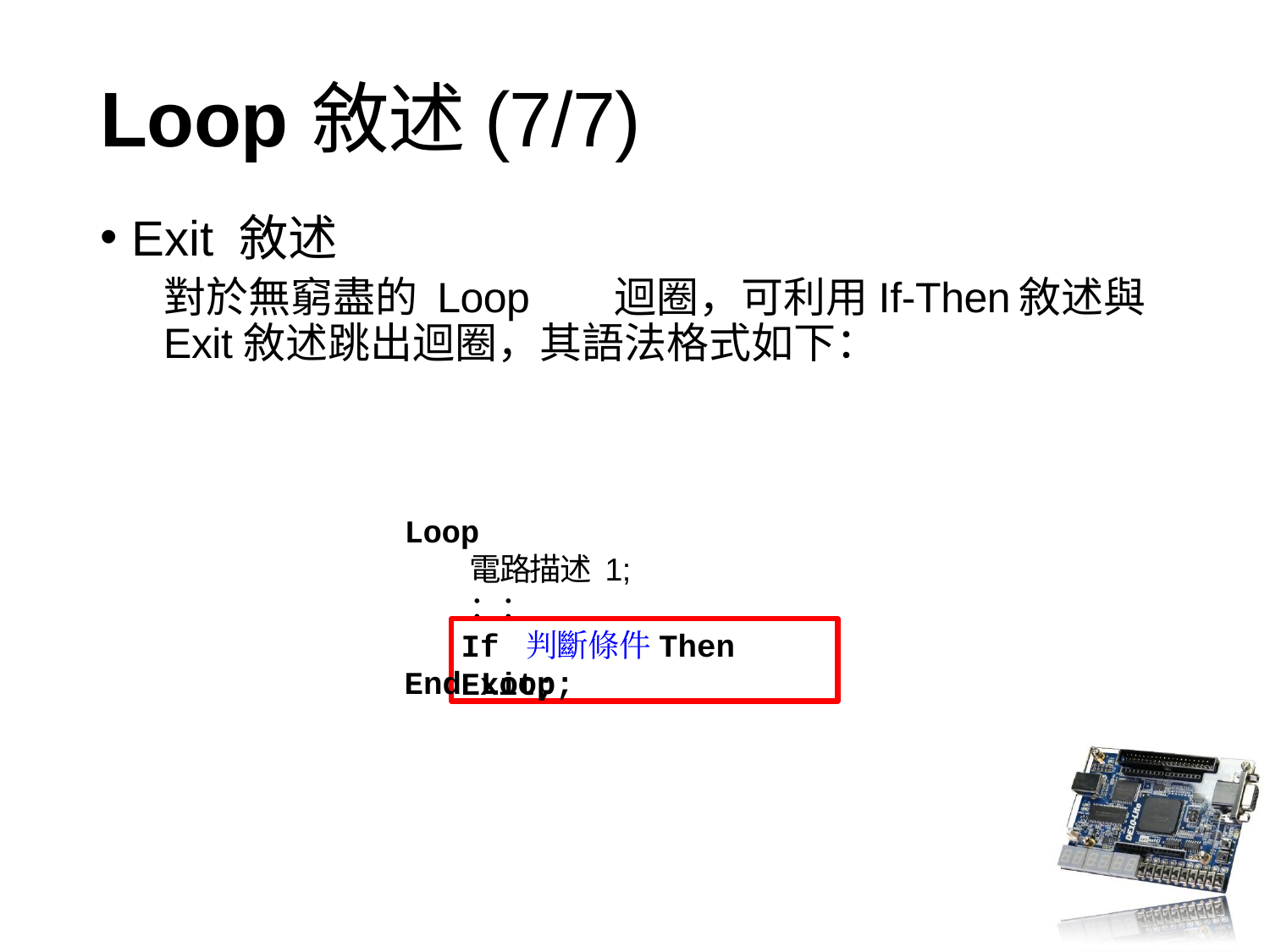

# Loop	敘述(7/7)
Exit 敘述
對於無窮盡的 Loop	迴圈，可利用If-Then	敘述與Exit敘述跳出迴圈，其語法格式如下：
Loop
電路描述 1;
：：
If 判斷條件Then Exit;
End Loop;